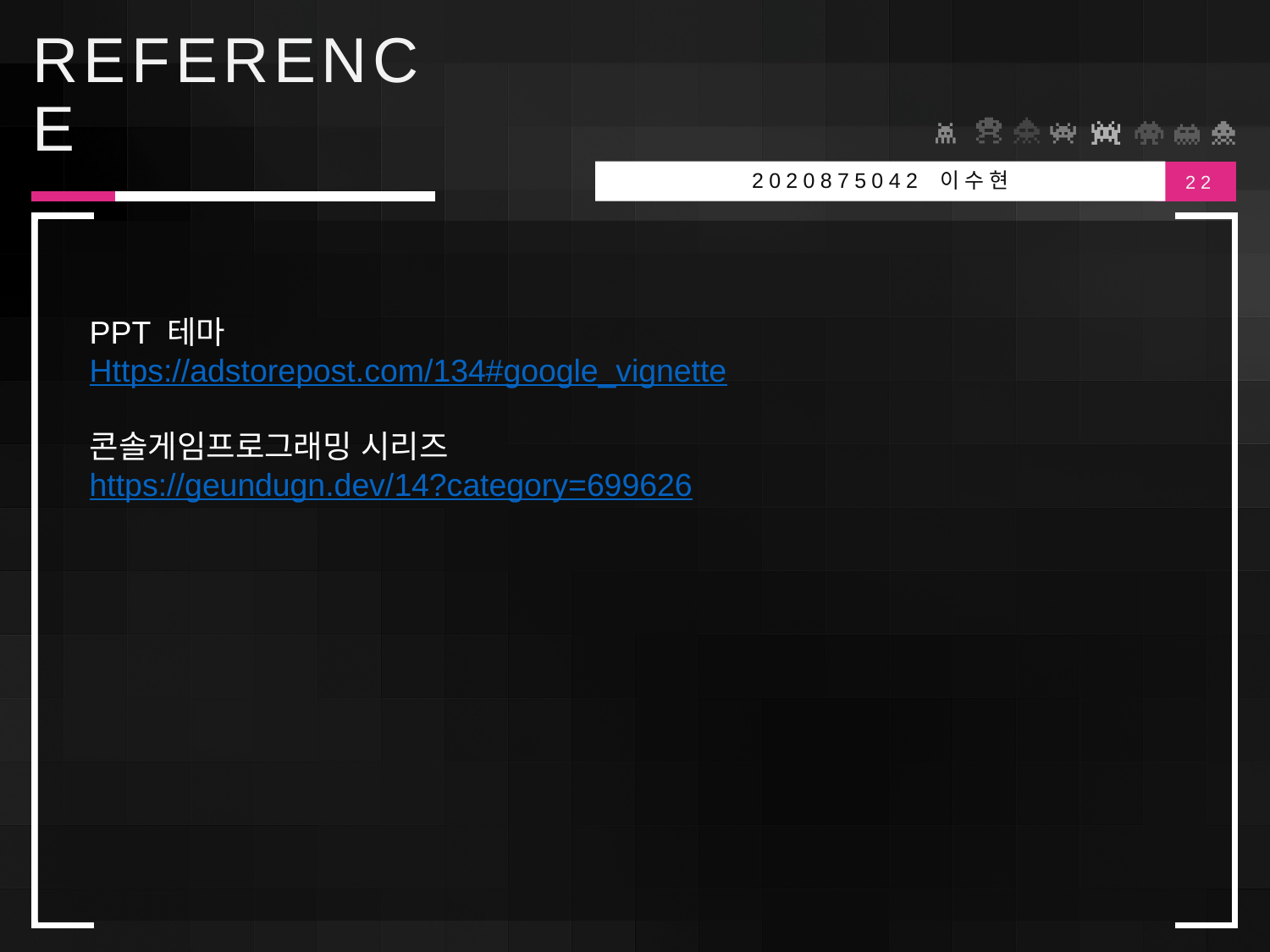

# REFERENCE
2020875042 이수현
22

PPT 테마
Https://adstorepost.com/134#google_vignette

콘솔게임프로그래밍 시리즈
https://geundugn.dev/14?category=699626